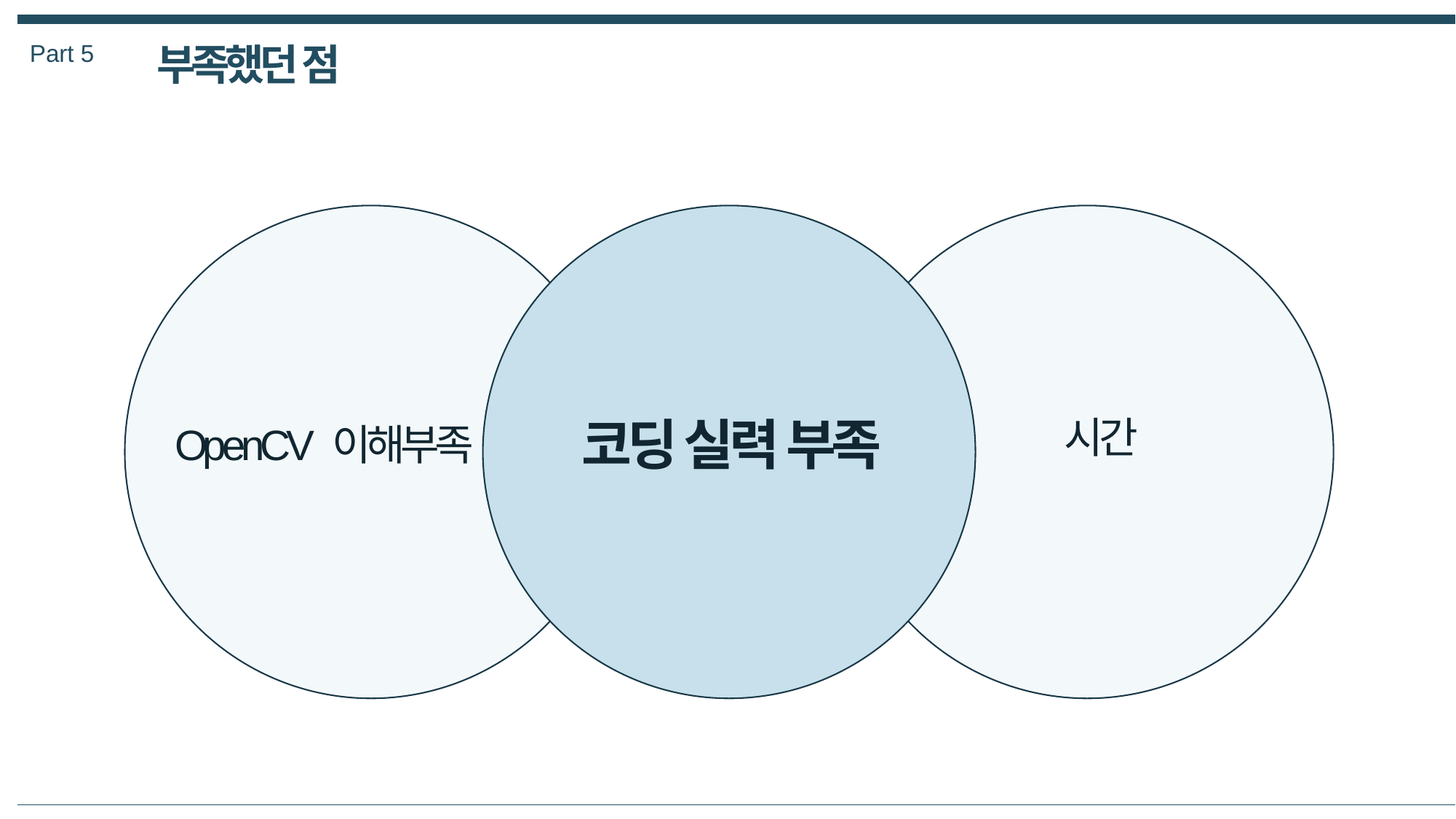

Part 5
부족했던 점

코딩 실력 부족
시간
OpenCV 이해부족